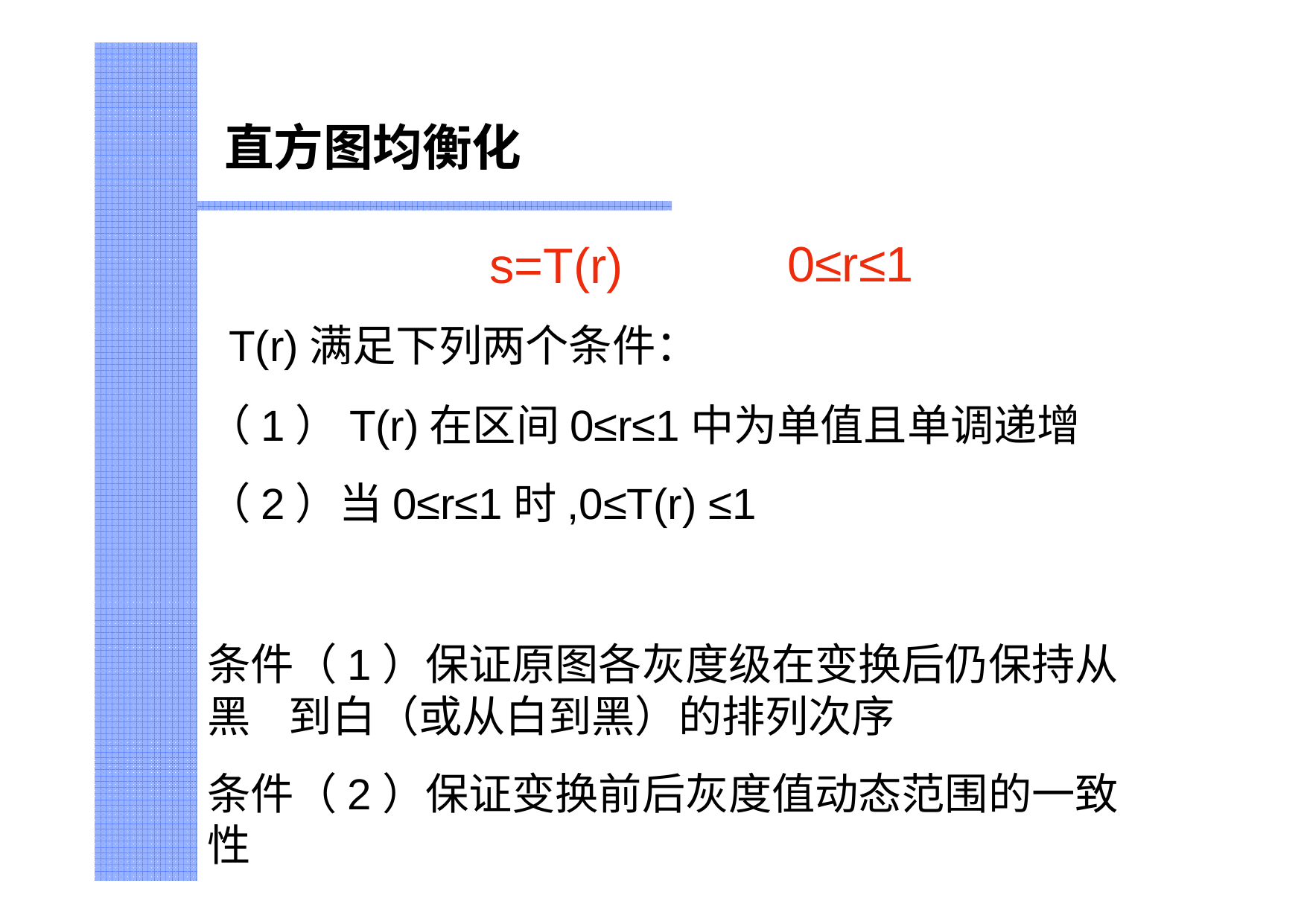

# 直方图均衡化
s=T(r)
T(r)满足下列两个条件：
0≤r≤1
（1）T(r)在区间0≤r≤1中为单值且单调递增
（2）当0≤r≤1时,0≤T(r) ≤1

条件（1）保证原图各灰度级在变换后仍保持从黑    到白（或从白到黑）的排列次序
条件（2）保证变换前后灰度值动态范围的一致性